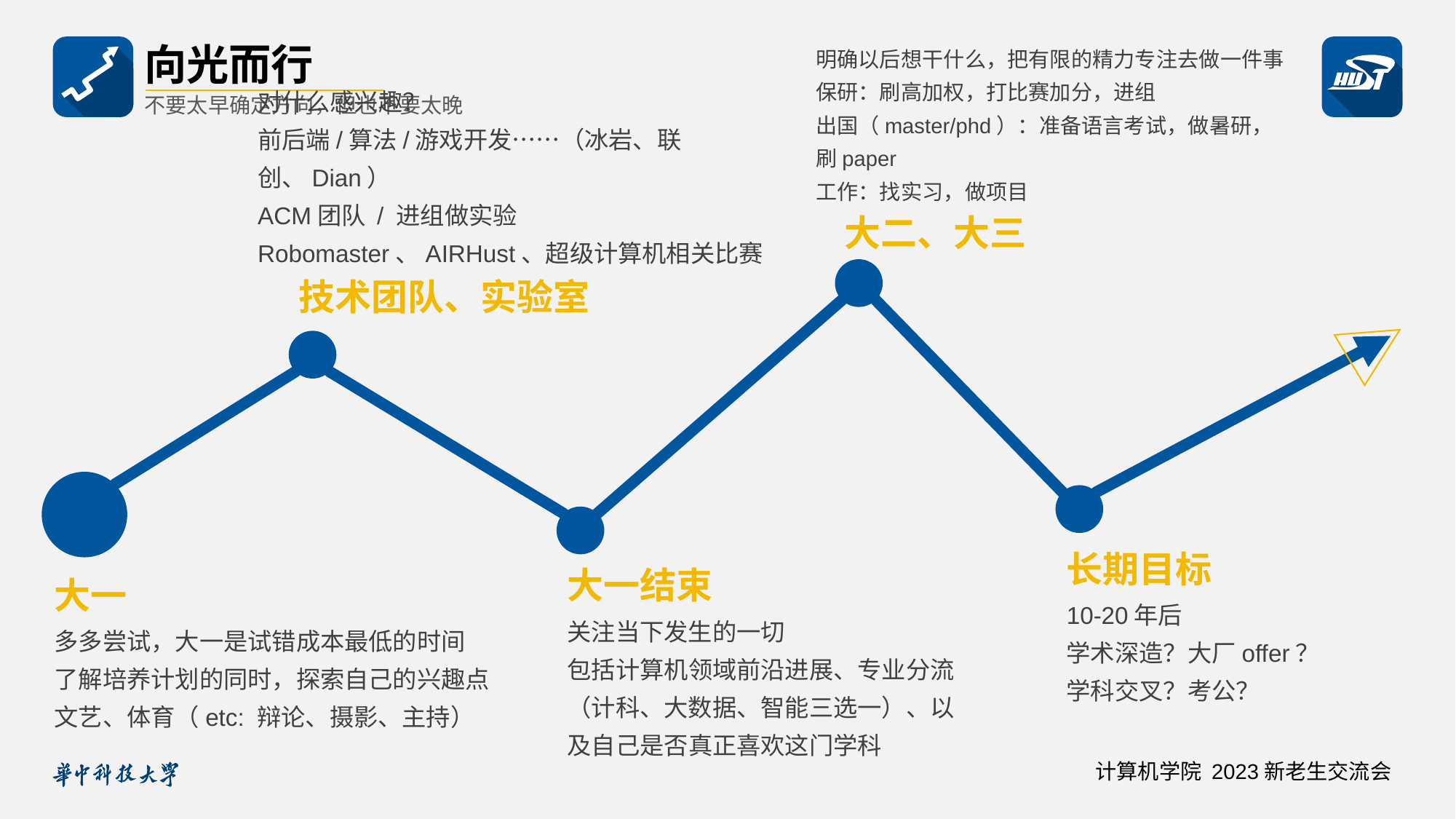

明确以后想干什么，把有限的精力专注去做一件事
保研：刷高加权，打比赛加分，进组
出国（master/phd）：准备语言考试，做暑研，刷paper
工作：找实习，做项目
向光而行
不要太早确定方向，但也不要太晚
对什么感兴趣？
前后端/算法/游戏开发……（冰岩、联创、Dian）
ACM团队 / 进组做实验
Robomaster、AIRHust、超级计算机相关比赛
大二、大三
技术团队、实验室
长期目标
大一结束
大一
10-20年后
学术深造？大厂offer？
学科交叉？考公？
关注当下发生的一切
包括计算机领域前沿进展、专业分流（计科、大数据、智能三选一）、以及自己是否真正喜欢这门学科
多多尝试，大一是试错成本最低的时间
了解培养计划的同时，探索自己的兴趣点
文艺、体育（etc: 辩论、摄影、主持）